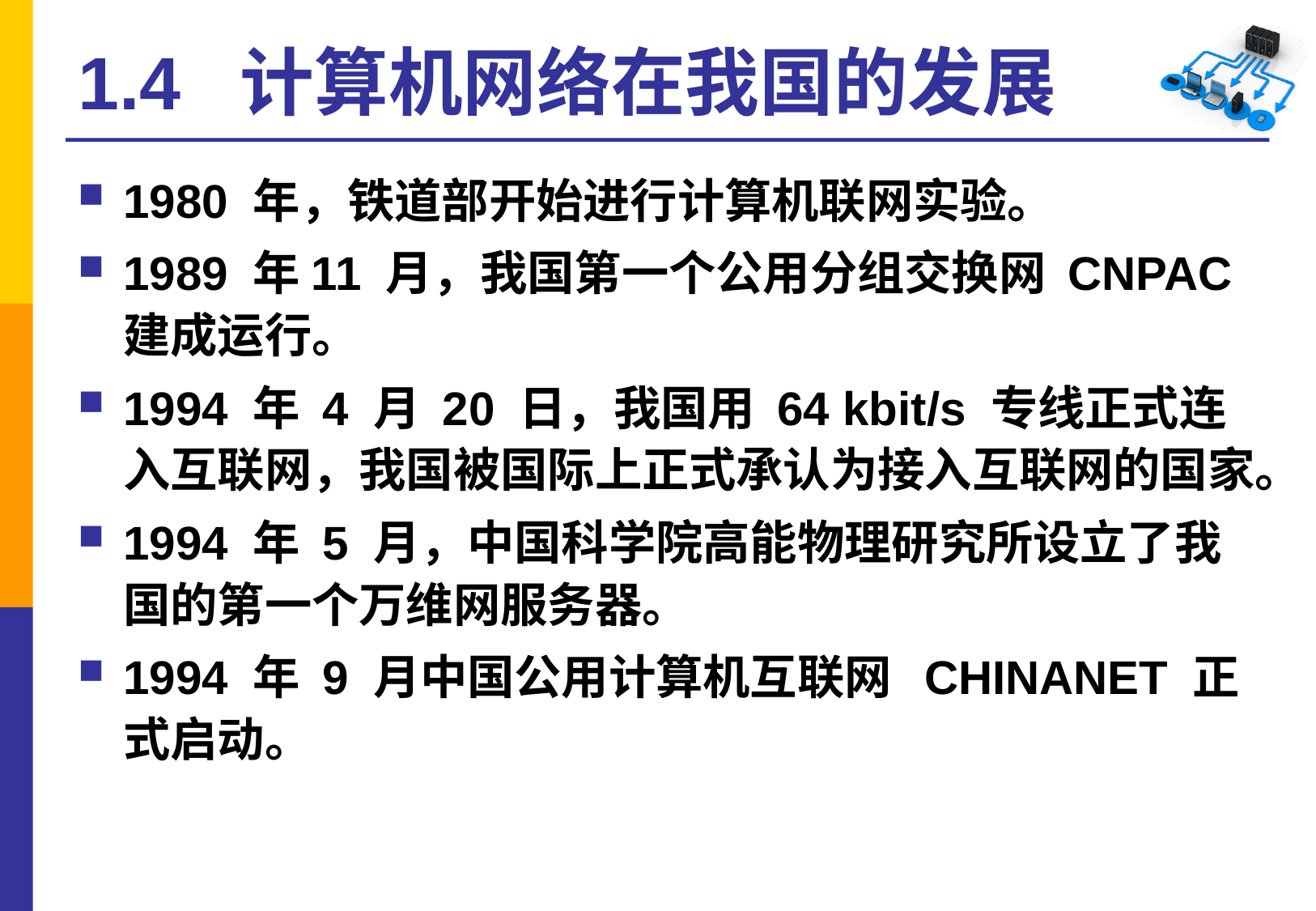

# 1.4  计算机网络在我国的发展
1980 年，铁道部开始进行计算机联网实验。
1989 年11 月，我国第一个公用分组交换网 CNPAC 建成运行。
1994 年 4 月 20 日，我国用 64 kbit/s 专线正式连入互联网，我国被国际上正式承认为接入互联网的国家。
1994 年 5 月，中国科学院高能物理研究所设立了我国的第一个万维网服务器。
1994 年 9 月中国公用计算机互联网  CHINANET 正式启动。